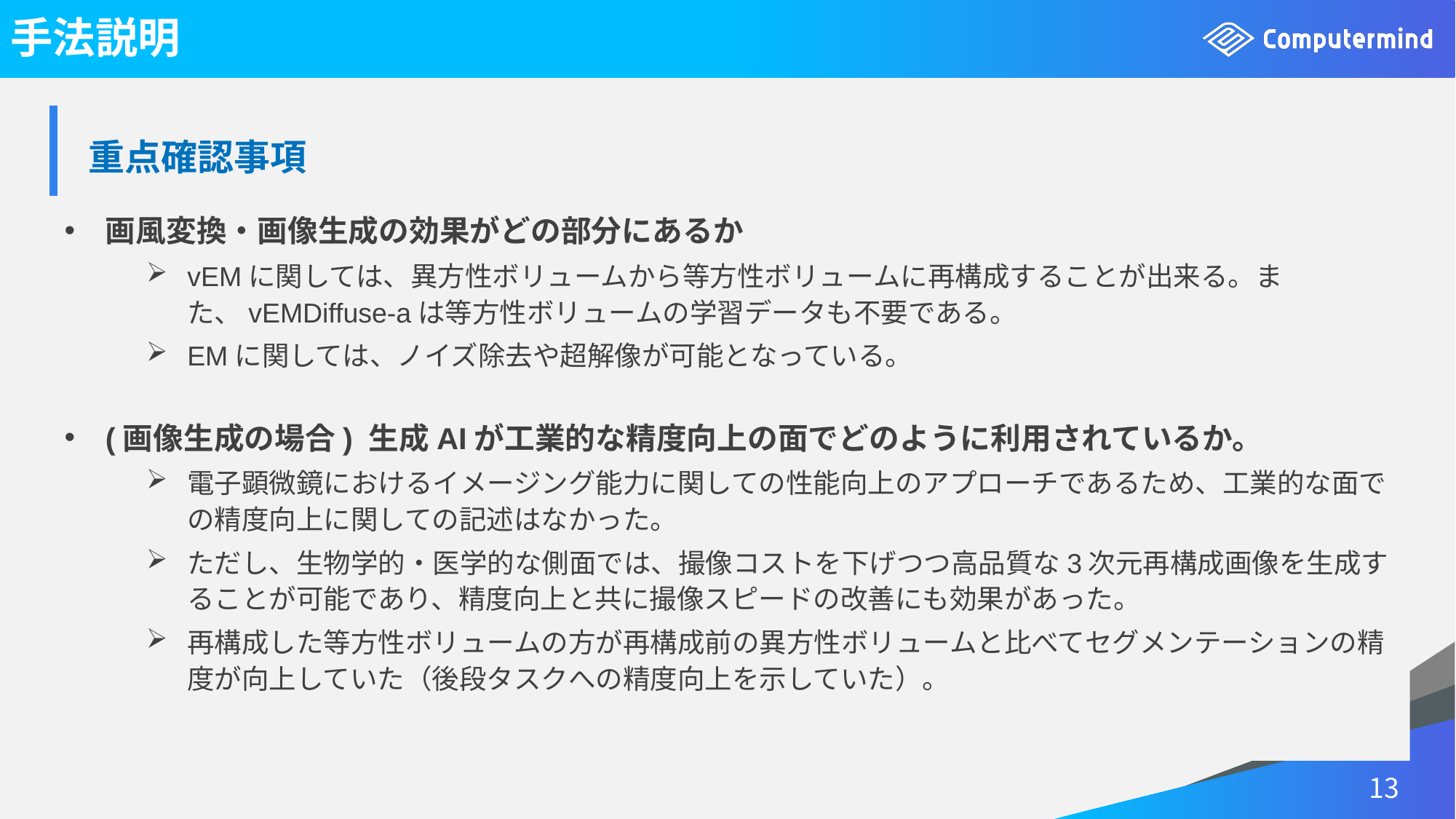

# 手法説明
| 重点確認事項 |
| --- |
画風変換・画像生成の効果がどの部分にあるか
vEMに関しては、異方性ボリュームから等方性ボリュームに再構成することが出来る。また、vEMDiffuse-aは等方性ボリュームの学習データも不要である。
EMに関しては、ノイズ除去や超解像が可能となっている。

(画像生成の場合) 生成AIが工業的な精度向上の面でどのように利用されているか。
電子顕微鏡におけるイメージング能力に関しての性能向上のアプローチであるため、工業的な面での精度向上に関しての記述はなかった。
ただし、生物学的・医学的な側面では、撮像コストを下げつつ高品質な3次元再構成画像を生成することが可能であり、精度向上と共に撮像スピードの改善にも効果があった。
再構成した等方性ボリュームの方が再構成前の異方性ボリュームと比べてセグメンテーションの精度が向上していた（後段タスクへの精度向上を示していた）。
13